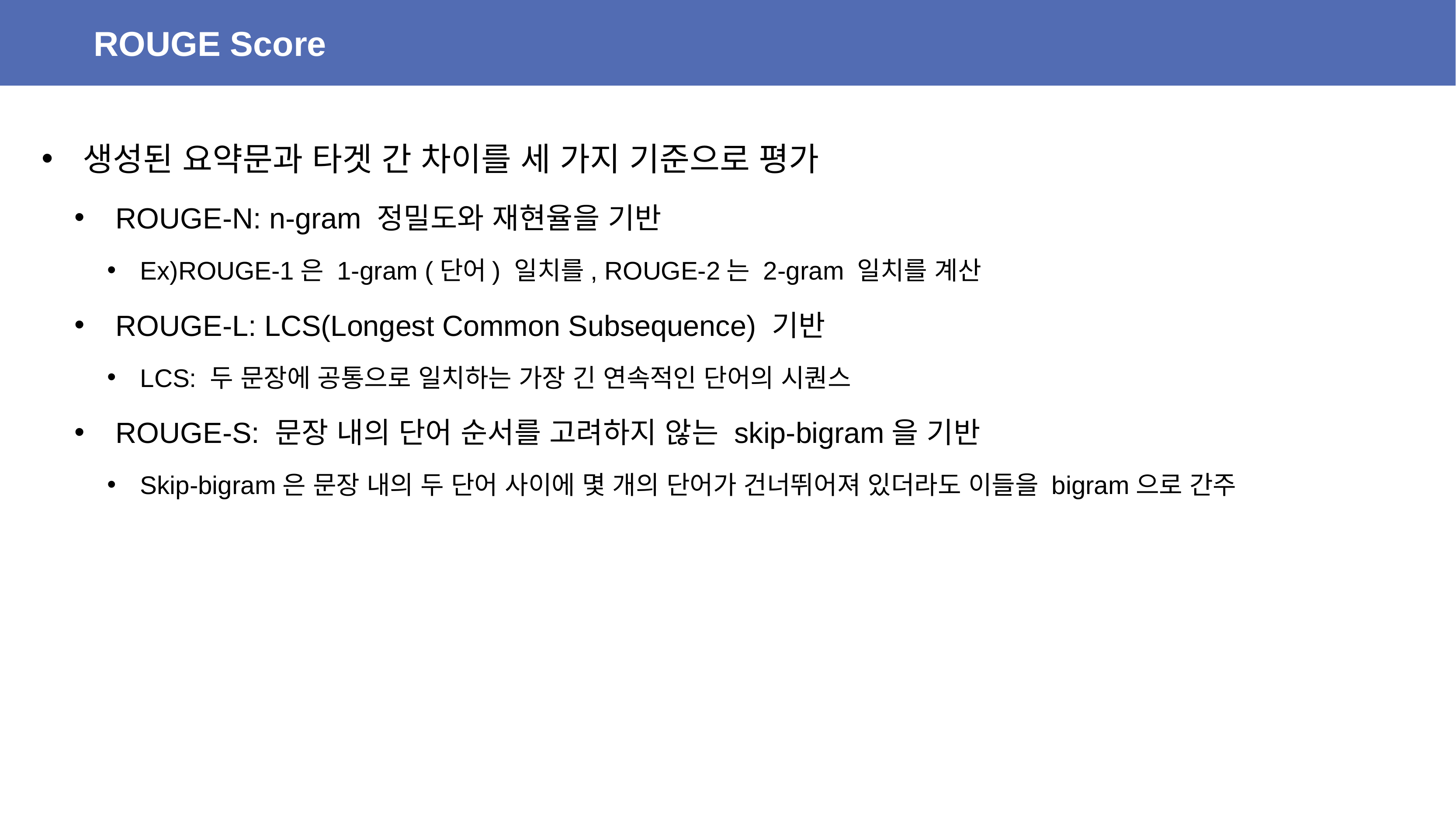

ROUGE Score
생성된 요약문과 타겟 간 차이를 세 가지 기준으로 평가
ROUGE-N: n-gram 정밀도와 재현율을 기반
Ex)ROUGE-1은 1-gram (단어) 일치를, ROUGE-2는 2-gram 일치를 계산
ROUGE-L: LCS(Longest Common Subsequence) 기반
LCS: 두 문장에 공통으로 일치하는 가장 긴 연속적인 단어의 시퀀스
ROUGE-S: 문장 내의 단어 순서를 고려하지 않는 skip-bigram을 기반
Skip-bigram은 문장 내의 두 단어 사이에 몇 개의 단어가 건너뛰어져 있더라도 이들을 bigram으로 간주